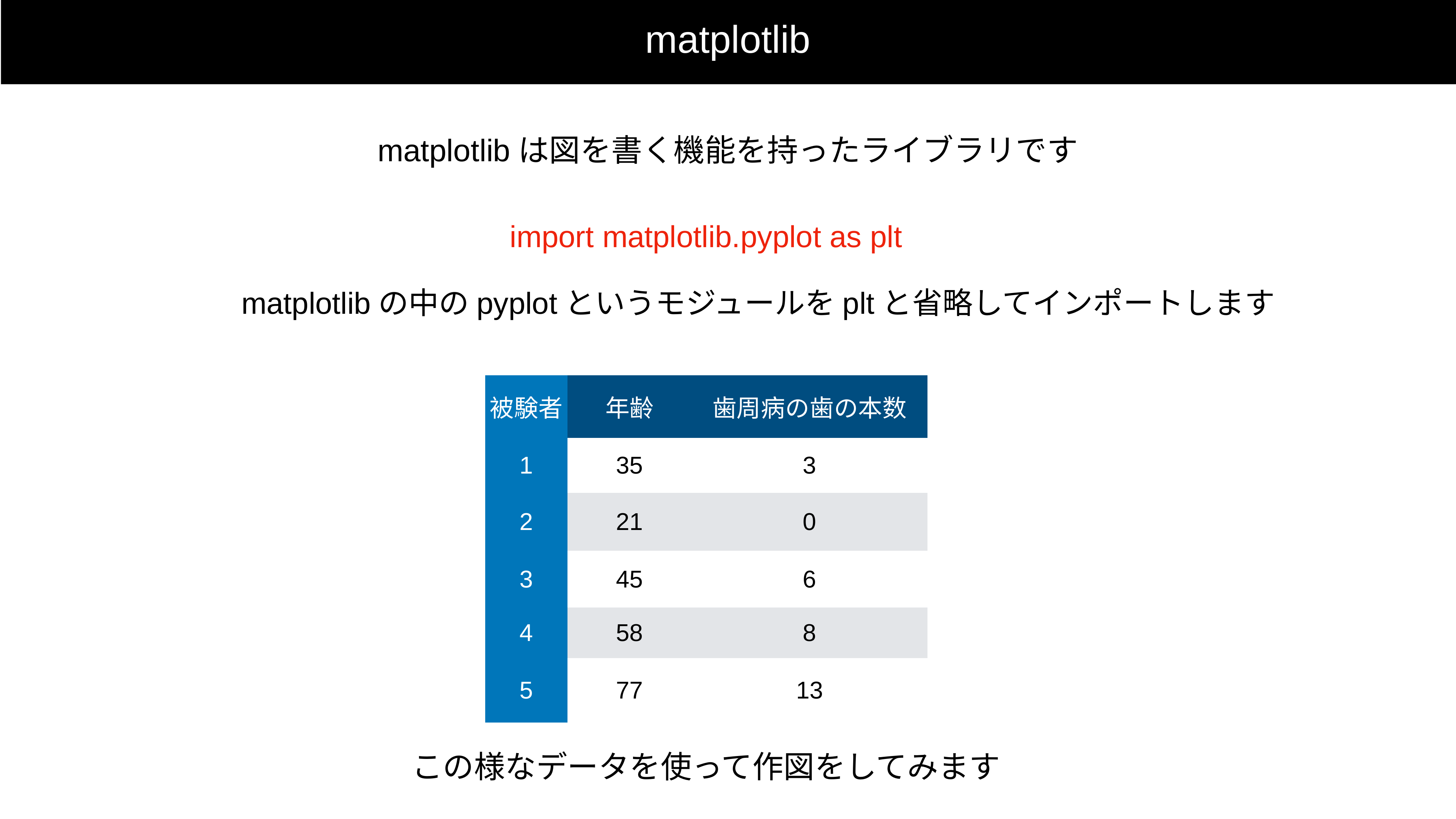

matplotlib
matplotlibは図を書く機能を持ったライブラリです
import matplotlib.pyplot as plt
matplotlibの中のpyplotというモジュールをpltと省略してインポートします
| 被験者 | 年齢 | 歯周病の歯の本数 |
| --- | --- | --- |
| 1 | 35 | 3 |
| 2 | 21 | 0 |
| 3 | 45 | 6 |
| 4 | 58 | 8 |
| 5 | 77 | 13 |
この様なデータを使って作図をしてみます